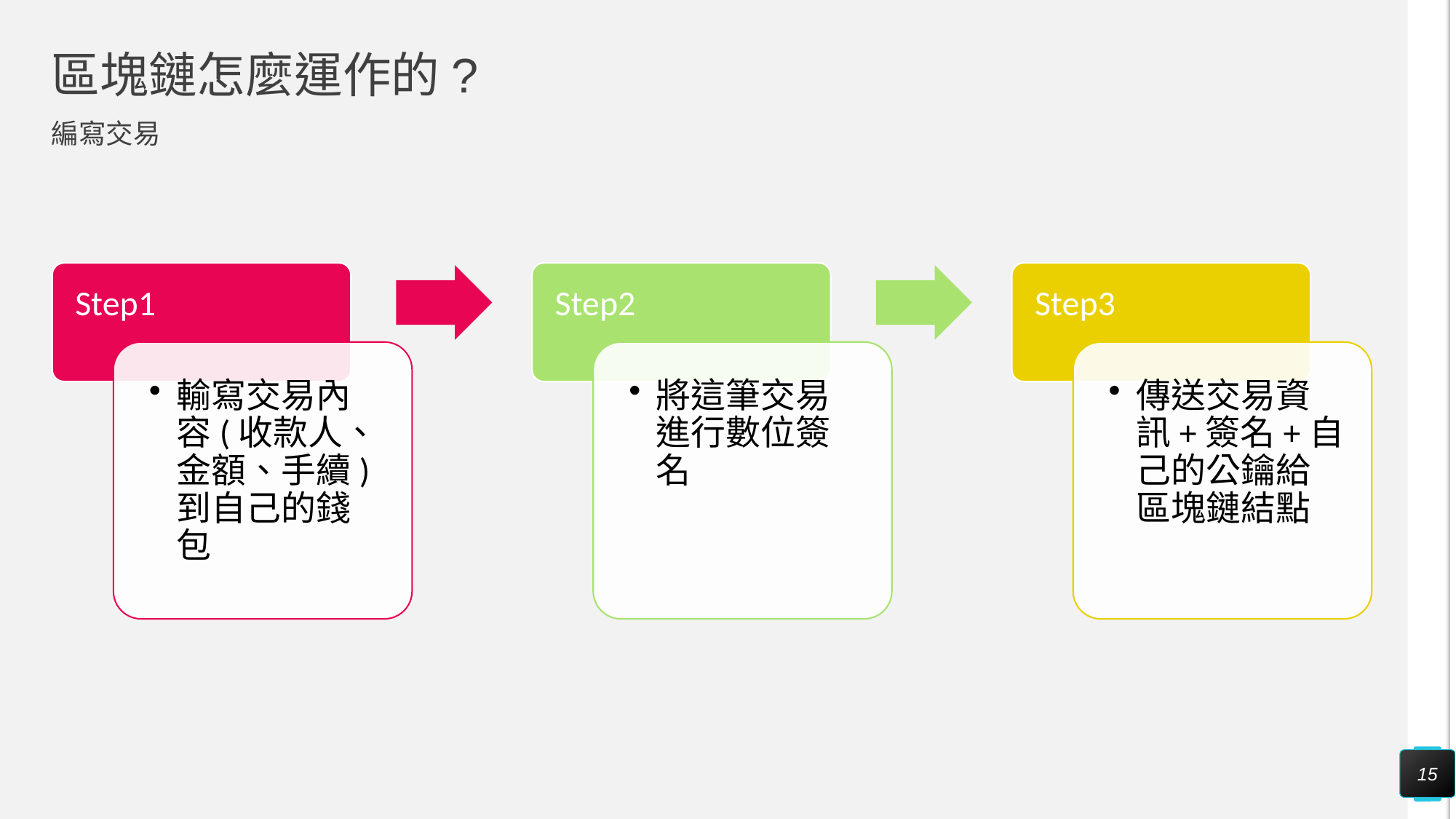

# 區塊鏈怎麼運作的?
編寫交易
Step1
輸寫交易內容(收款人、金額、手續)到自己的錢包

Step2
將這筆交易進行數位簽名

Step3
傳送交易資訊+簽名+自己的公鑰給區塊鏈結點
15